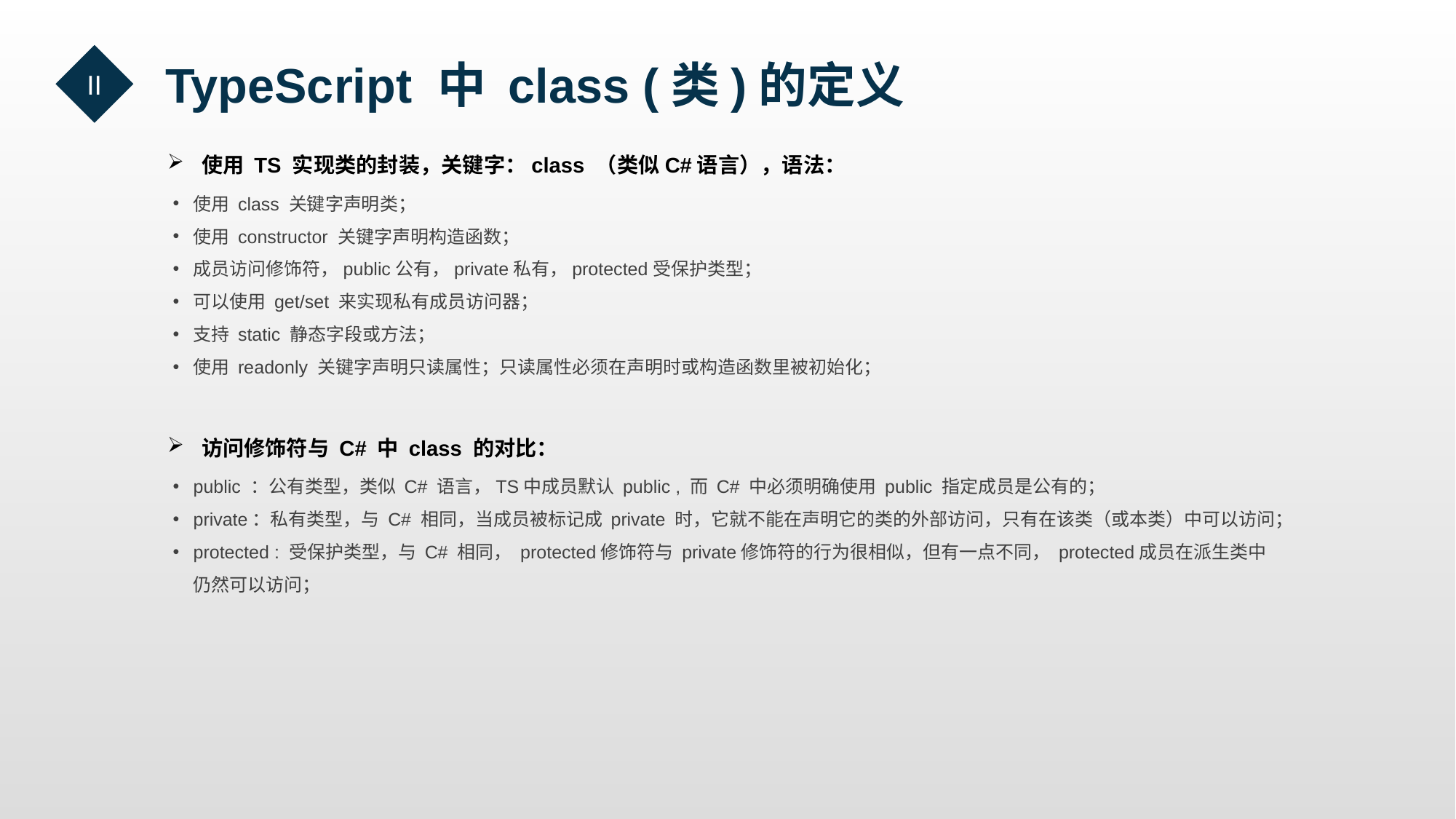

II
  TypeScript 中 class (类)的定义
使用 TS 实现类的封装，关键字：class （类似C#语言），语法：
使用 class 关键字声明类；
使用 constructor 关键字声明构造函数；
成员访问修饰符，public公有，private私有，protected受保护类型；
可以使用 get/set 来实现私有成员访问器；
支持 static 静态字段或方法；
使用 readonly 关键字声明只读属性；只读属性必须在声明时或构造函数里被初始化；
访问修饰符与 C# 中 class 的对比：
public ：公有类型，类似 C# 语言，TS中成员默认 public , 而 C# 中必须明确使用 public 指定成员是公有的；
private：私有类型，与 C# 相同，当成员被标记成 private 时，它就不能在声明它的类的外部访问，只有在该类（或本类）中可以访问；
protected : 受保护类型，与 C# 相同， protected修饰符与 private修饰符的行为很相似，但有一点不同， protected成员在派生类中
    仍然可以访问；